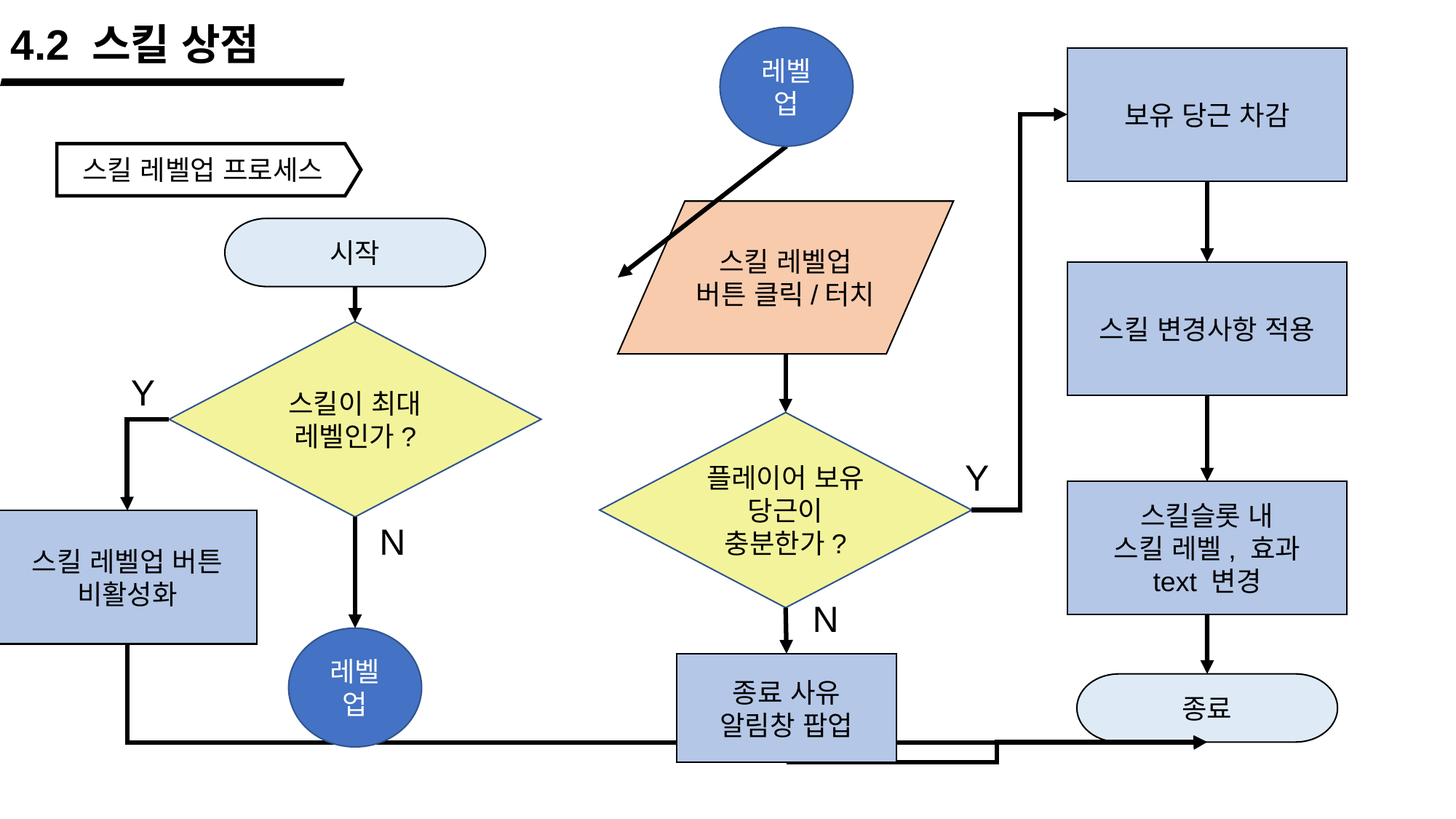

4.2 스킬 상점

레벨업
보유 당근 차감

스킬 레벨업 프로세스
스킬 레벨업 버튼 클릭/터치
시작
스킬 변경사항 적용
스킬이 최대 레벨인가?
Y
플레이어 보유 당근이 충분한가?
Y
스킬슬롯 내
스킬 레벨, 효과
text 변경
스킬 레벨업 버튼 비활성화
N
N
레벨업
종료 사유
알림창 팝업
종료